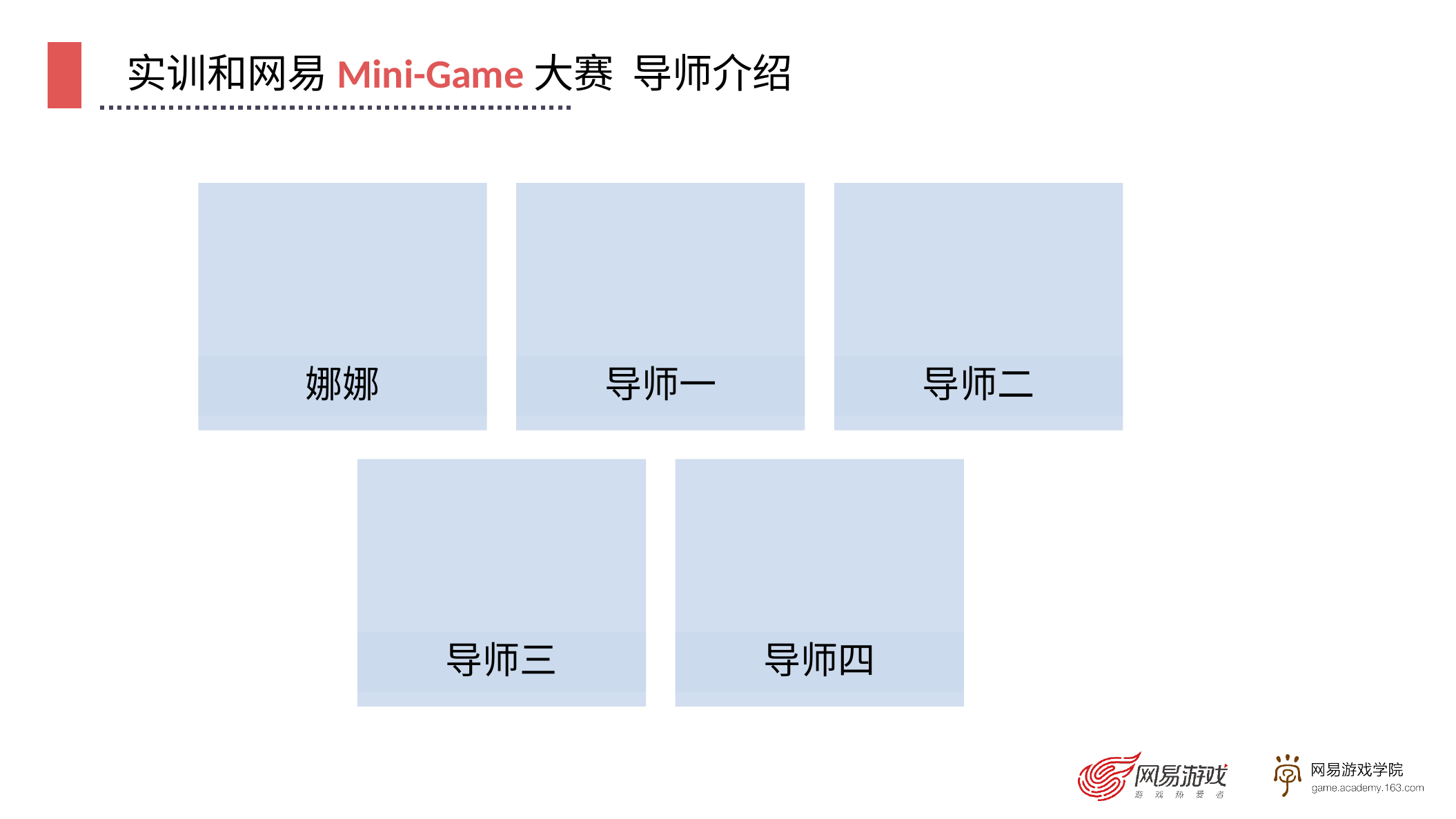

实训和网易Mini-Game大赛  导师介绍
娜娜
导师一
导师二
导师三
导师四